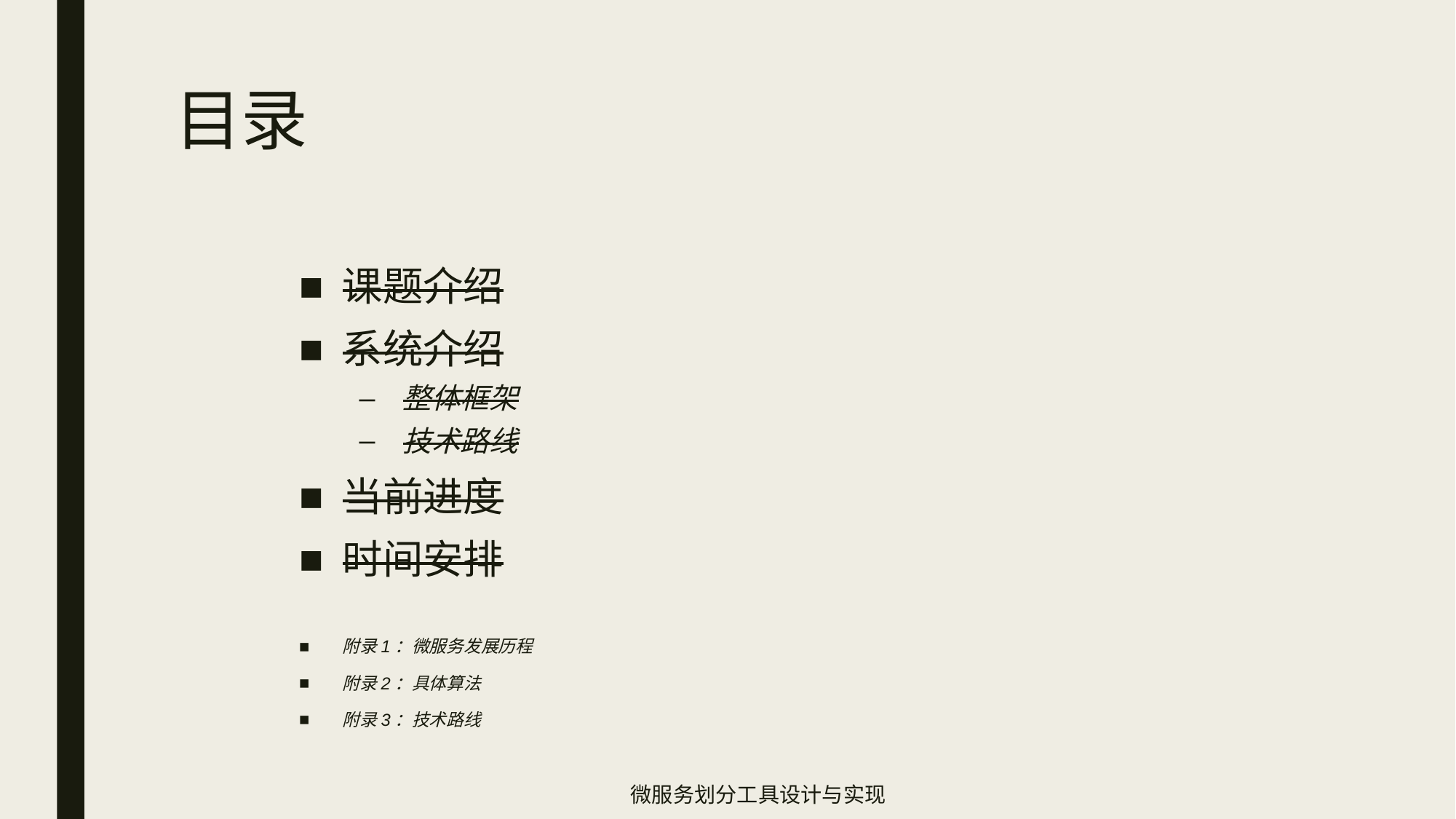

# 目录
课题介绍
系统介绍
整体框架
技术路线
当前进度
时间安排

附录1：微服务发展历程
附录2：具体算法
附录3：技术路线
微服务划分工具设计与实现